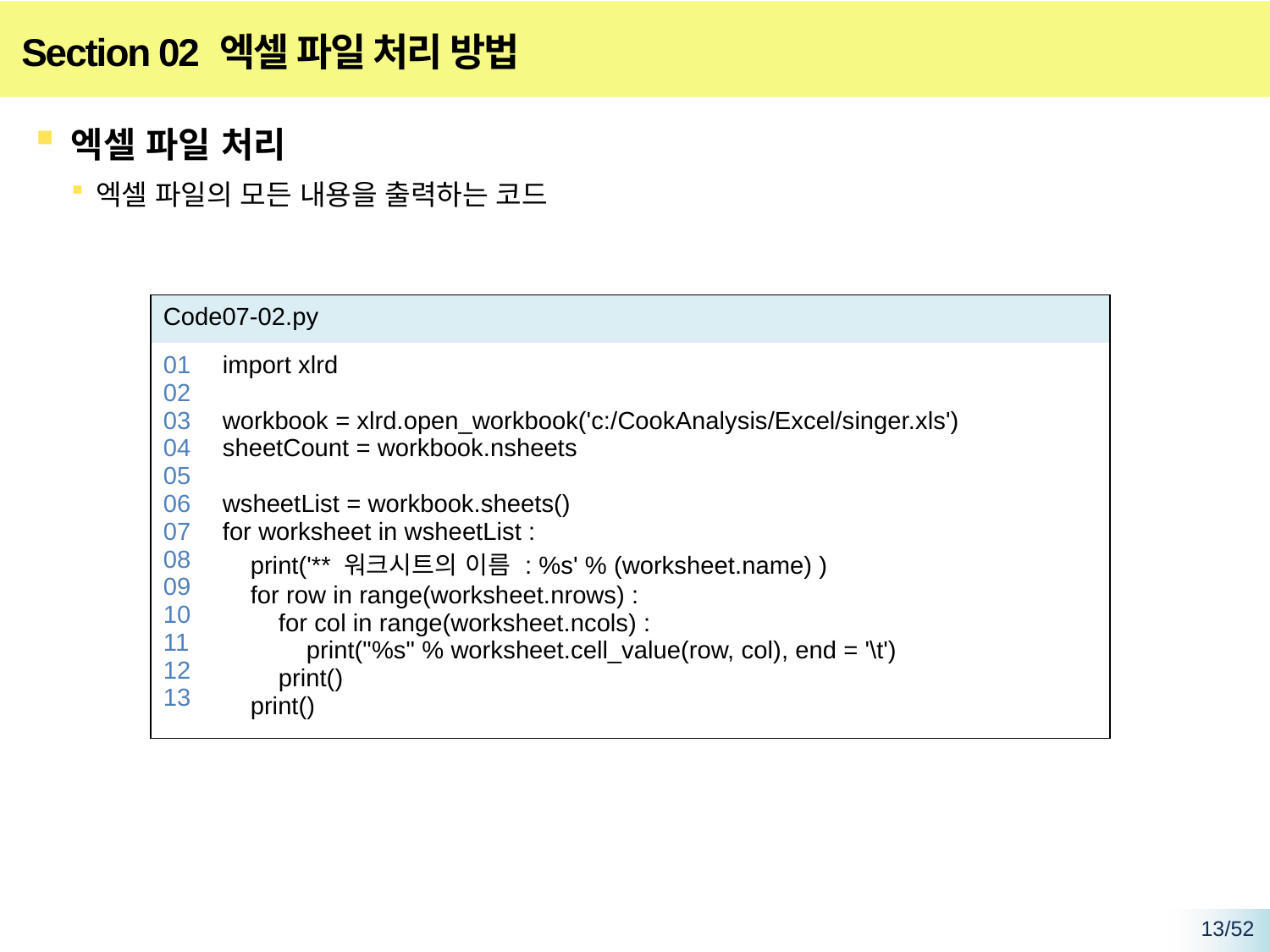

# Section 02 엑셀 파일 처리 방법
엑셀 파일 처리
엑셀 파일의 모든 내용을 출력하는 코드
| Code07-02.py |  |
| --- | --- |
| 01 02 03 04 05 06 07 08 09 10 11 12 13 | import xlrd workbook = xlrd.open\_workbook('c:/CookAnalysis/Excel/singer.xls') sheetCount = workbook.nsheets wsheetList = workbook.sheets() for worksheet in wsheetList : print('\*\* 워크시트의 이름 : %s' % (worksheet.name) ) for row in range(worksheet.nrows) : for col in range(worksheet.ncols) : print("%s" % worksheet.cell\_value(row, col), end = '\t') print() print() |